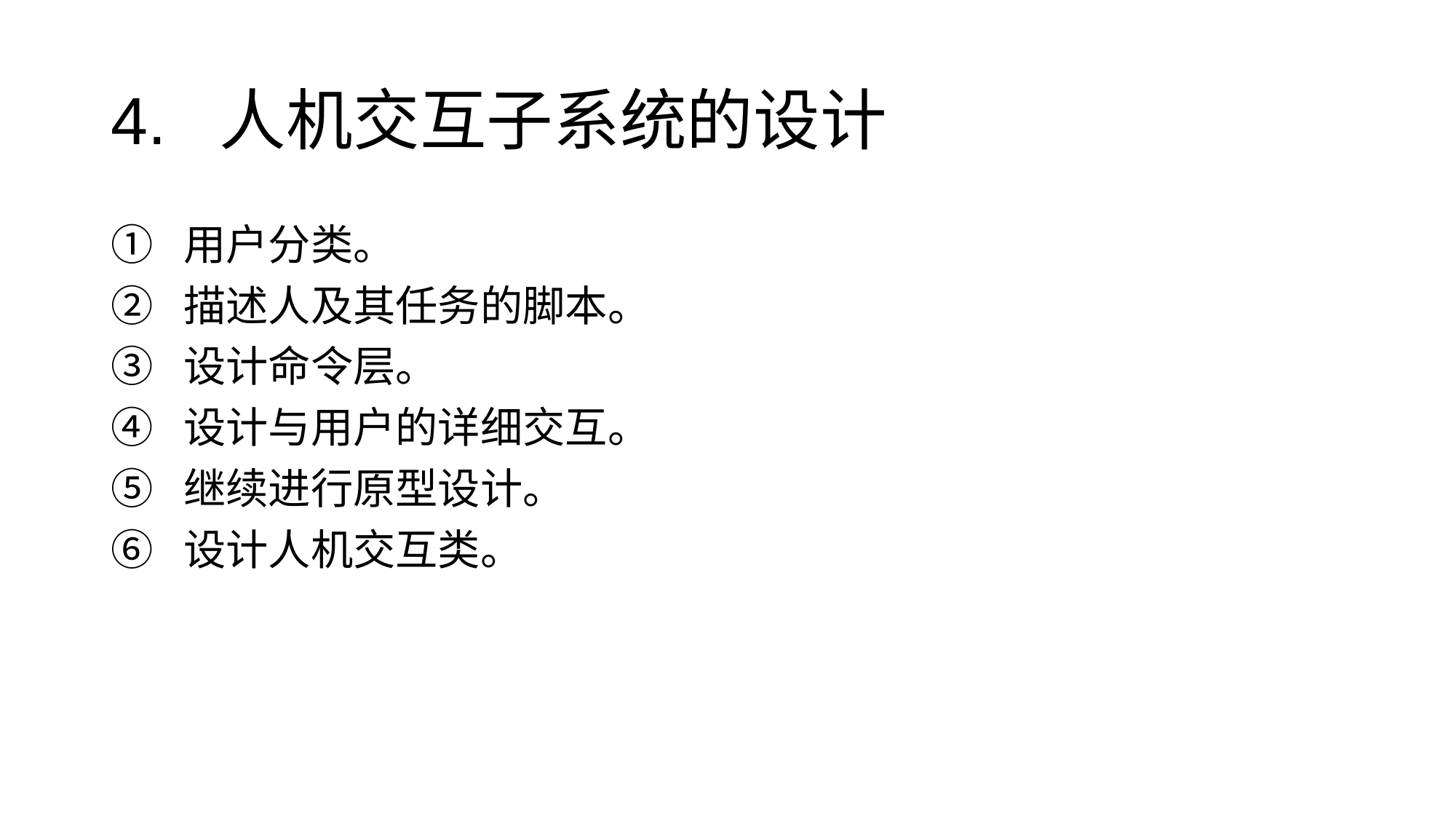

# 4.  人机交互子系统的设计
用户分类。
描述人及其任务的脚本。
设计命令层。
设计与用户的详细交互。
继续进行原型设计。
设计人机交互类。